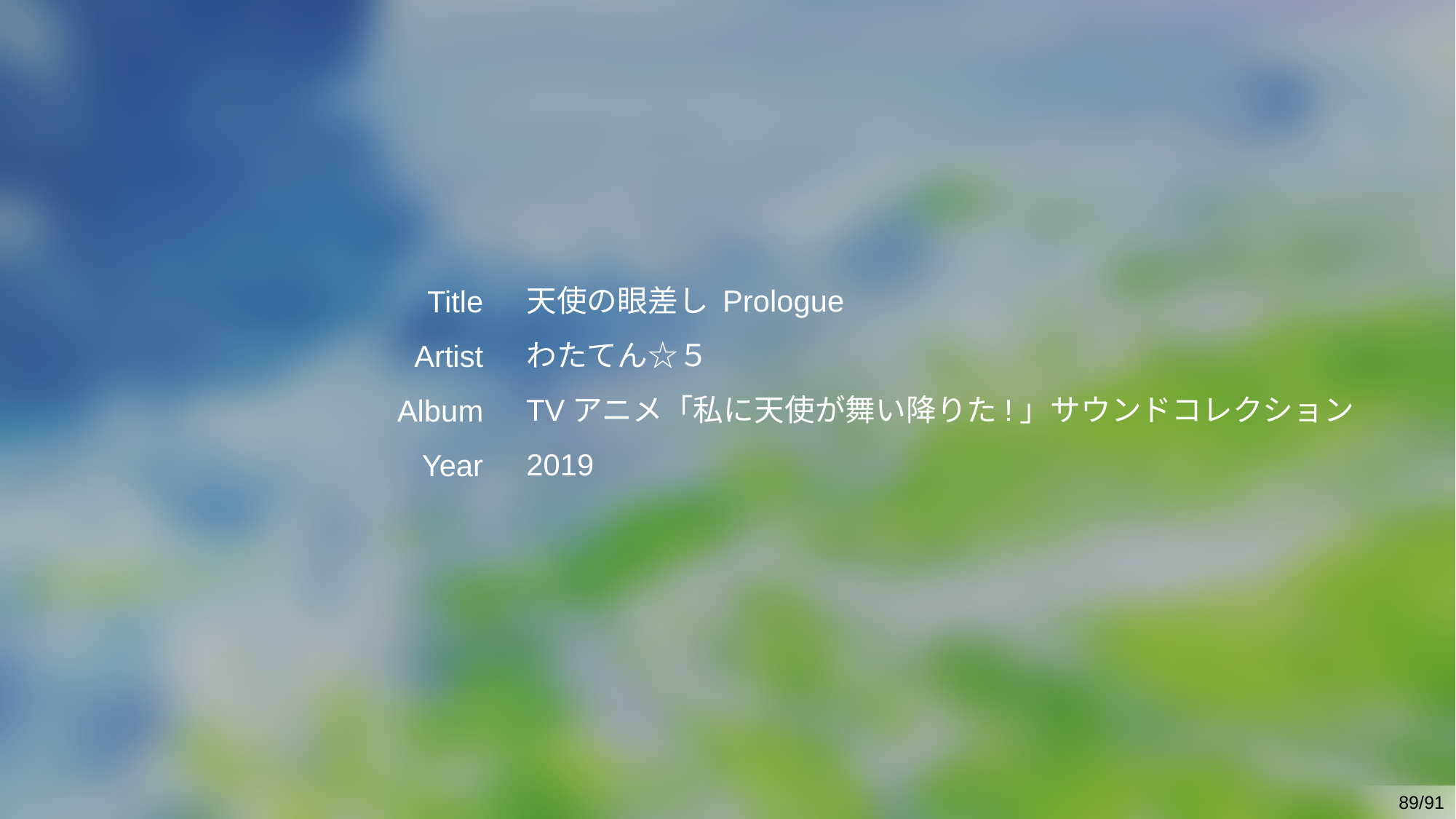

天使の眼差し Prologue
わたてん☆５
TVアニメ「私に天使が舞い降りた!」サウンドコレクション
2019
Title
Artist
Album
Year